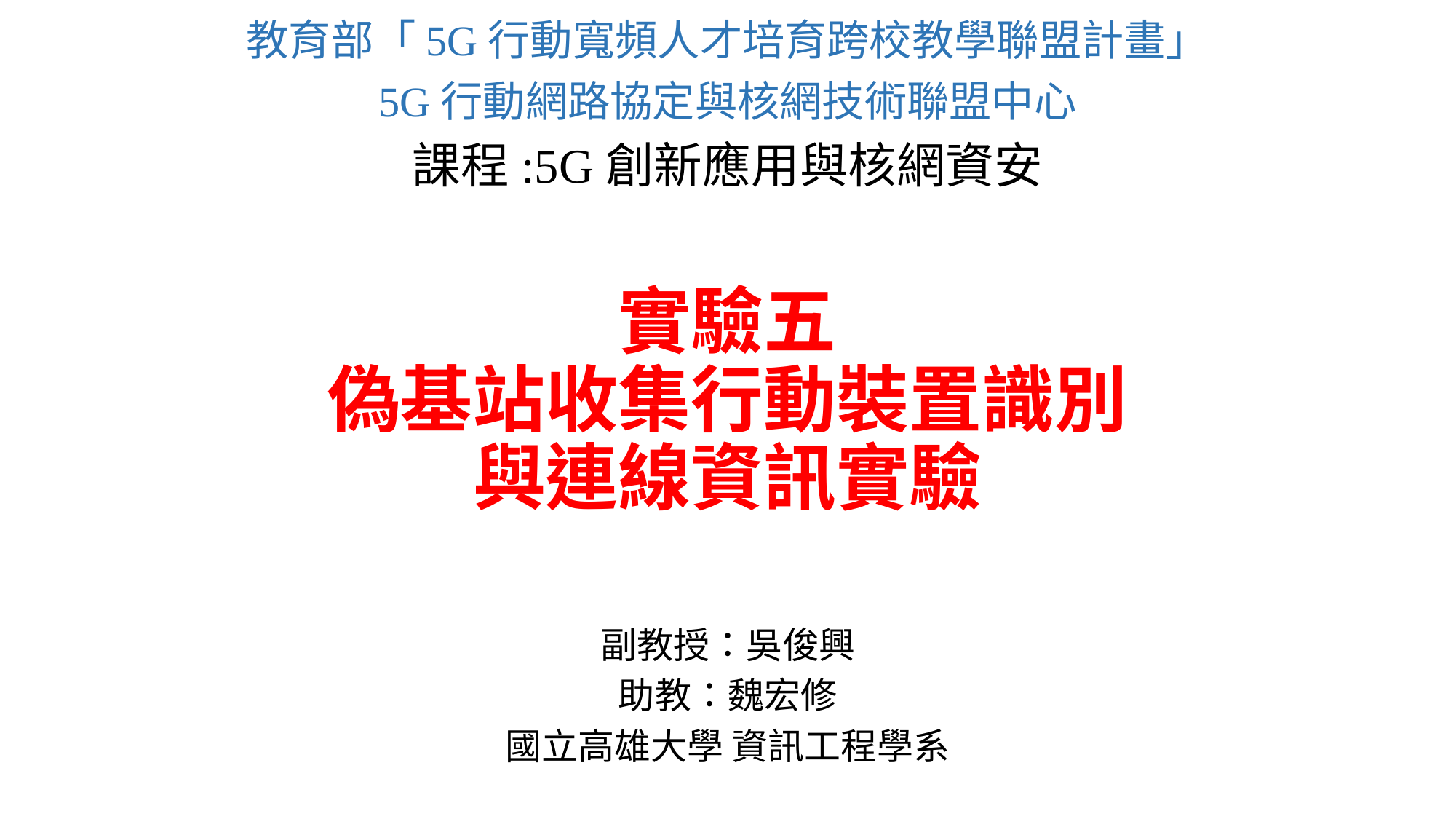

教育部「5G行動寬頻人才培育跨校教學聯盟計畫」
5G行動網路協定與核網技術聯盟中心
課程:5G創新應用與核網資安
實驗五
偽基站收集行動裝置識別
與連線資訊實驗
副教授：吳俊興
助教：魏宏修
國立高雄大學 資訊工程學系